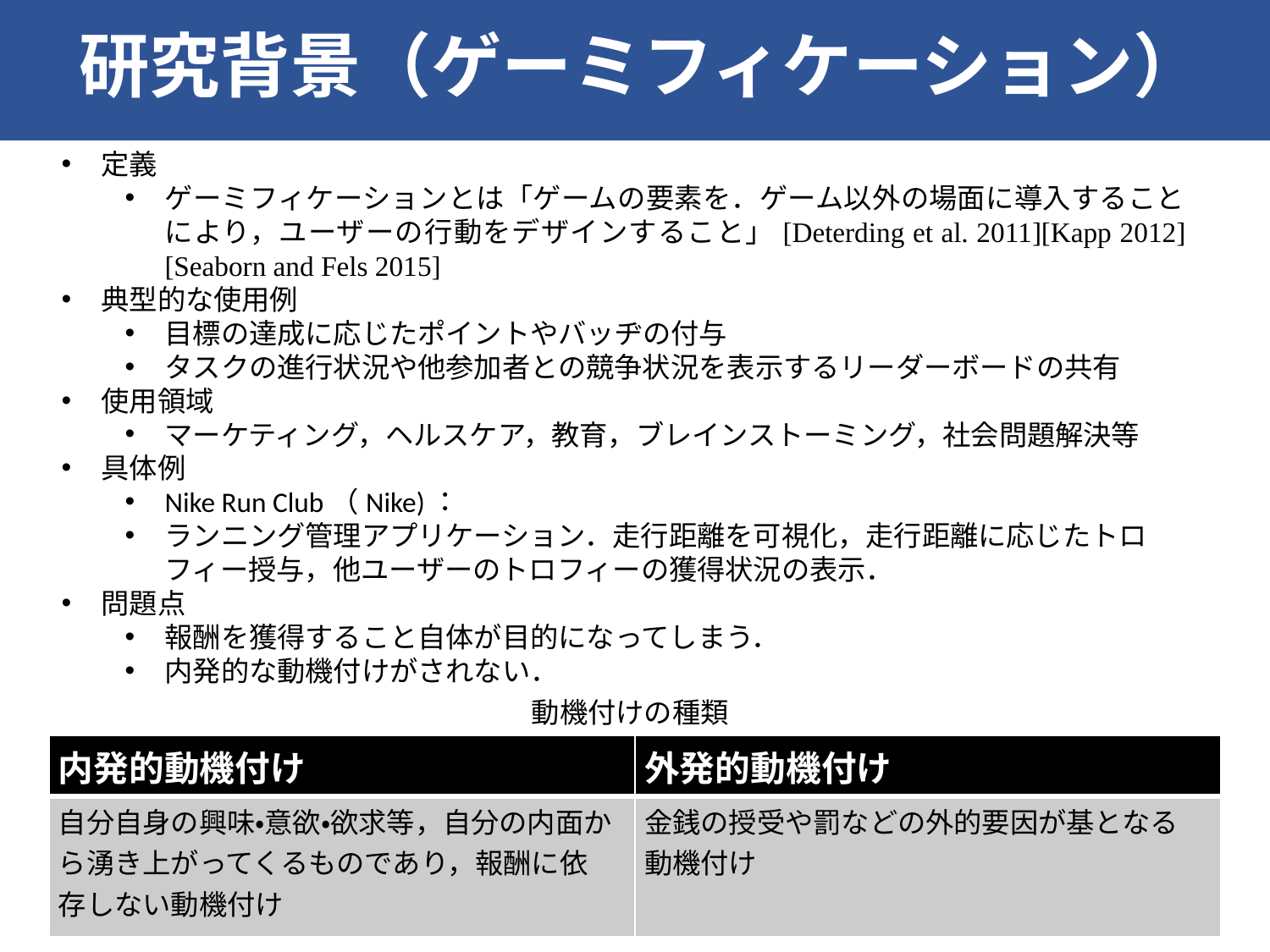

研究背景（ゲーミフィケーション）
定義
ゲーミフィケーションとは「ゲームの要素を．ゲーム以外の場面に導入することにより，ユーザーの行動をデザインすること」[Deterding et al. 2011][Kapp 2012][Seaborn and Fels 2015]
典型的な使用例
目標の達成に応じたポイントやバッヂの付与
タスクの進行状況や他参加者との競争状況を表示するリーダーボードの共有
使用領域
マーケティング，ヘルスケア，教育，ブレインストーミング，社会問題解決等
具体例
Nike Run Club（Nike)：
ランニング管理アプリケーション．走行距離を可視化，走行距離に応じたトロフィー授与，他ユーザーのトロフィーの獲得状況の表示．
問題点
報酬を獲得すること自体が目的になってしまう．
内発的な動機付けがされない．

動機付けの種類
| 内発的動機付け | 外発的動機付け |
| --- | --- |
| 自分自身の興味・意欲・欲求等，自分の内面から湧き上がってくるものであり，報酬に依 存しない動機付け | 金銭の授受や罰などの外的要因が基となる 動機付け |